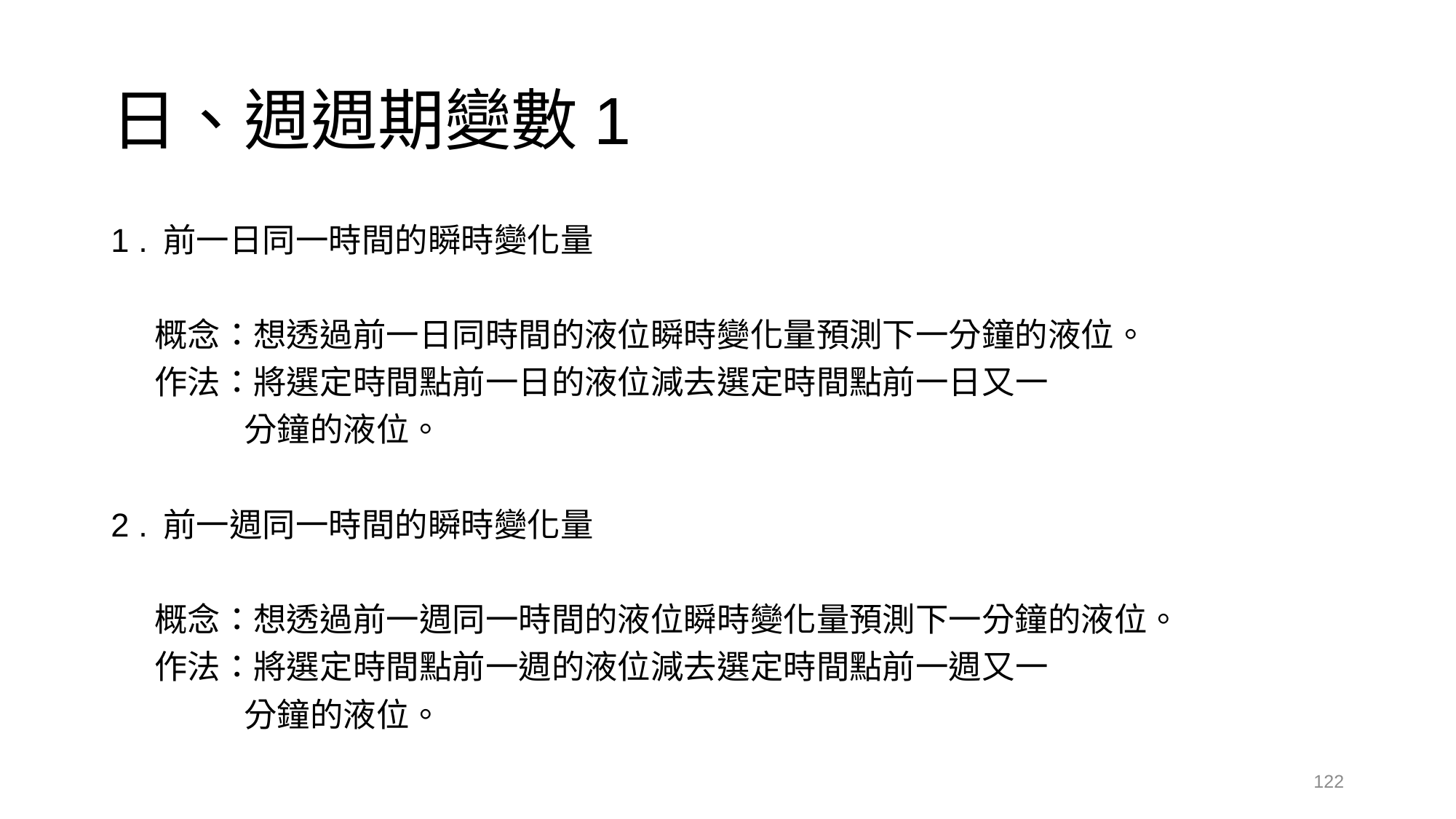

# 日、週週期變數1
1 . 前一日同一時間的瞬時變化量

     概念：想透過前一日同時間的液位瞬時變化量預測下一分鐘的液位。
     作法：將選定時間點前一日的液位減去選定時間點前一日又一
                 分鐘的液位。

2 . 前一週同一時間的瞬時變化量

     概念：想透過前一週同一時間的液位瞬時變化量預測下一分鐘的液位。
     作法：將選定時間點前一週的液位減去選定時間點前一週又一
                 分鐘的液位。

122